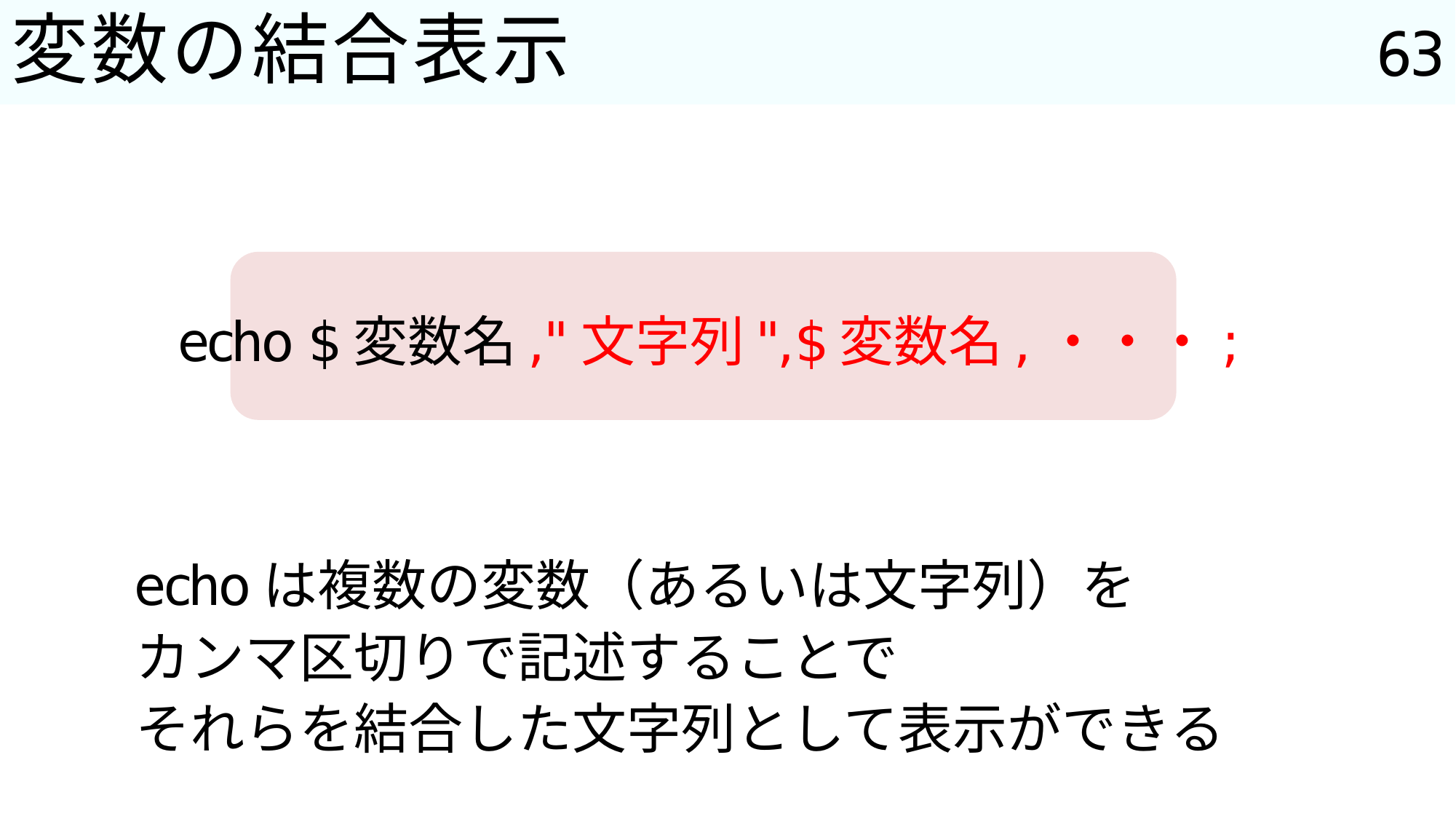

63
# 変数の結合表示

echo $変数名,"文字列",$変数名,・・・;
echoは複数の変数（あるいは文字列）を
カンマ区切りで記述することで
それらを結合した文字列として表示ができる